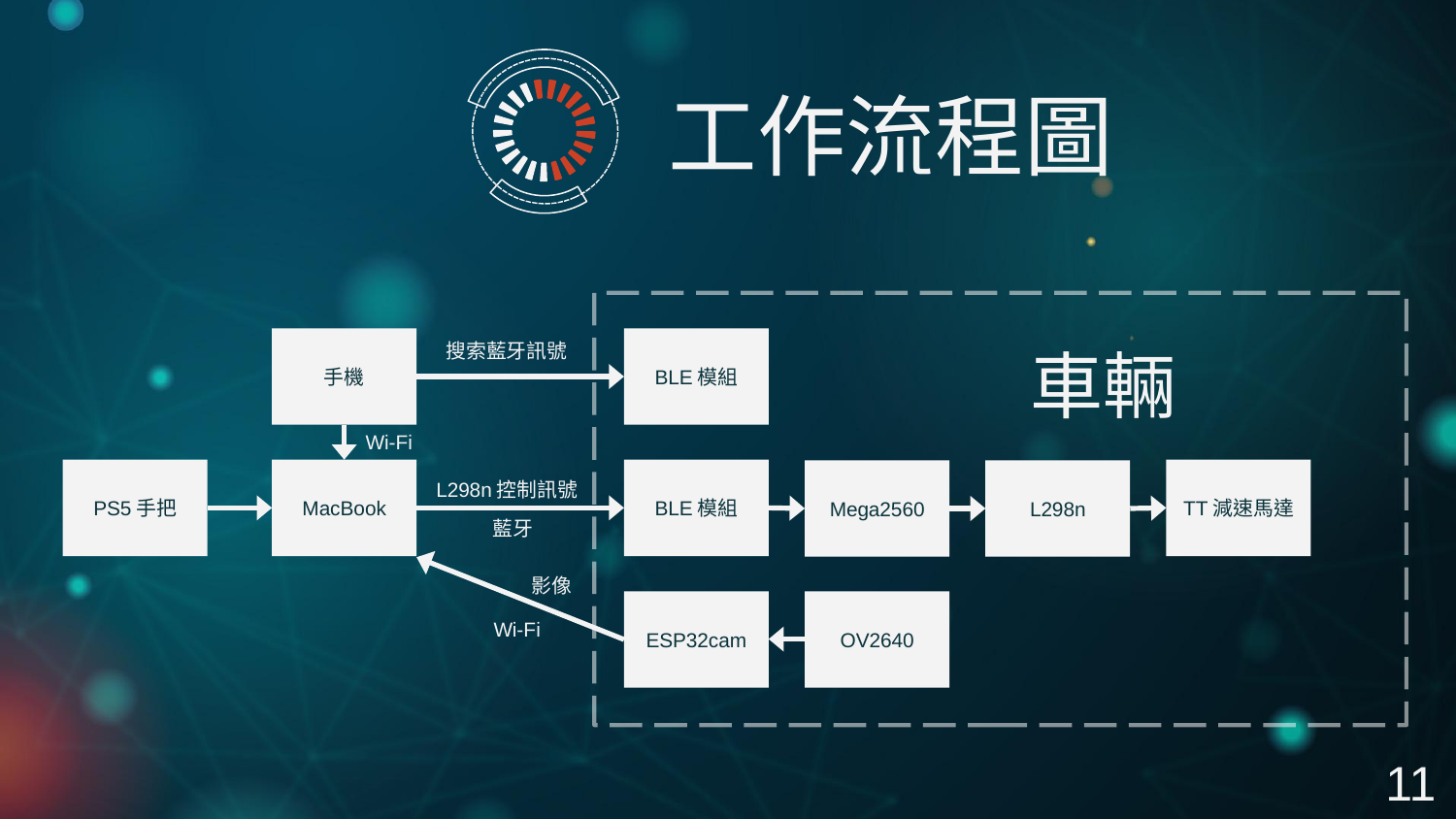

工作流程圖

手機
BLE模組
搜索藍牙訊號
車輛
Wi-Fi
PS5手把
MacBook
BLE模組
TT減速馬達
L298n
Mega2560
L298n控制訊號
藍牙
影像
ESP32cam
OV2640
Wi-Fi